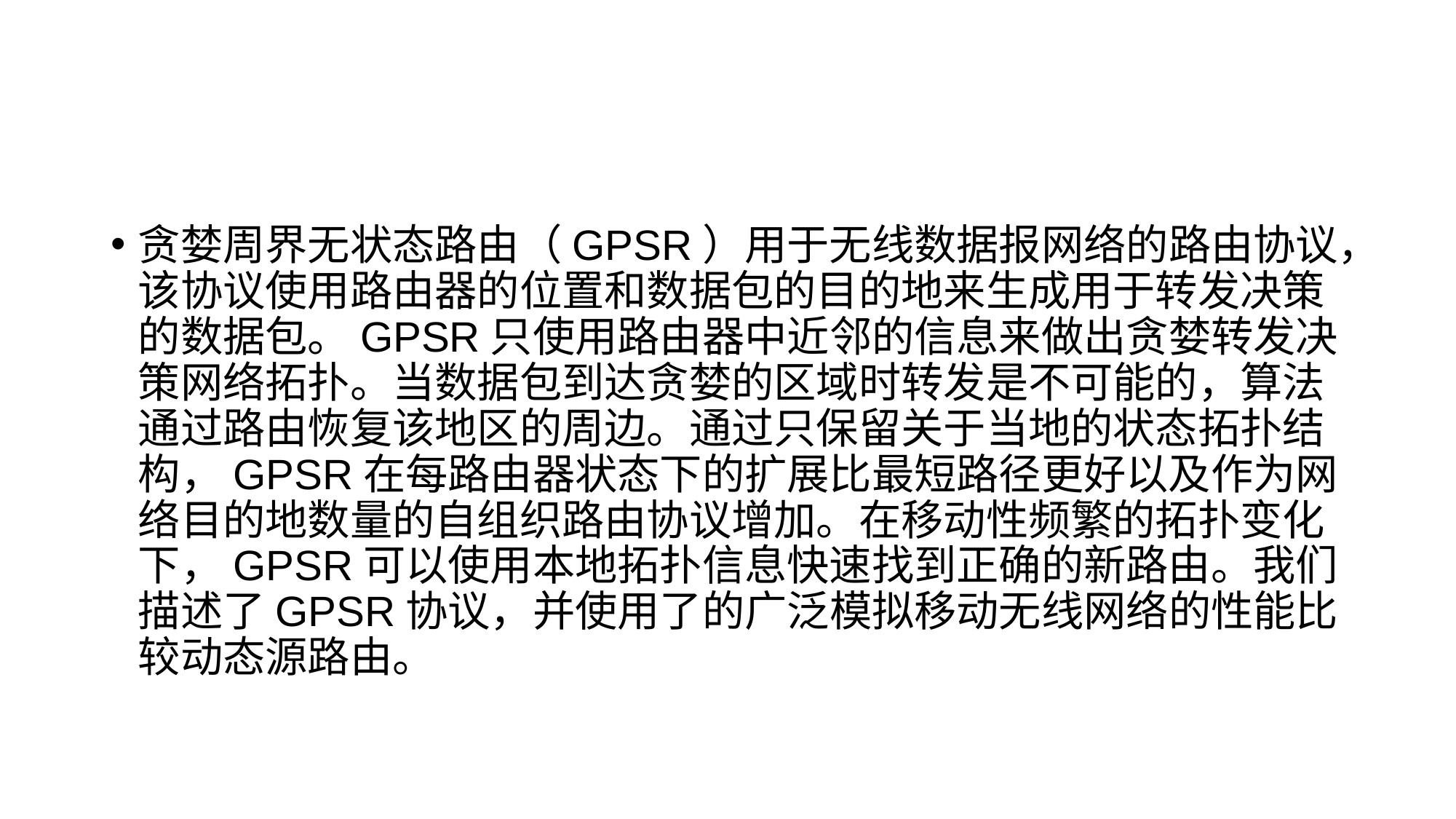

#
贪婪周界无状态路由（GPSR）用于无线数据报网络的路由协议，该协议使用路由器的位置和数据包的目的地来生成用于转发决策的数据包。GPSR只使用路由器中近邻的信息来做出贪婪转发决策网络拓扑。当数据包到达贪婪的区域时转发是不可能的，算法通过路由恢复该地区的周边。通过只保留关于当地的状态拓扑结构，GPSR在每路由器状态下的扩展比最短路径更好以及作为网络目的地数量的自组织路由协议增加。在移动性频繁的拓扑变化下，GPSR可以使用本地拓扑信息快速找到正确的新路由。我们描述了GPSR协议，并使用了的广泛模拟移动无线网络的性能比较动态源路由。